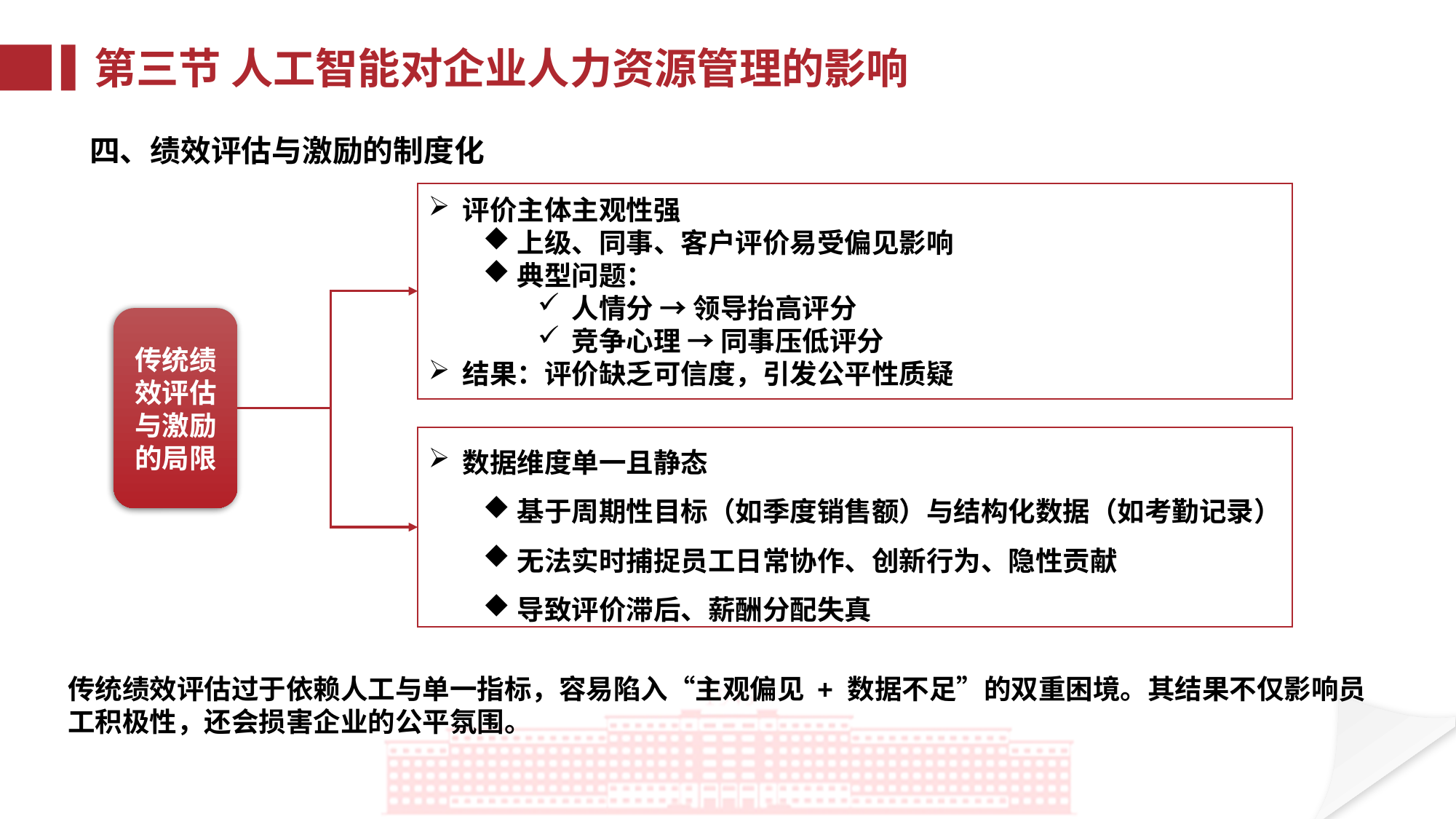

第三节 人工智能对企业人力资源管理的影响

四、绩效评估与激励的制度化
评价主体主观性强
上级、同事、客户评价易受偏见影响
典型问题：
人情分 → 领导抬高评分
竞争心理 → 同事压低评分
结果：评价缺乏可信度，引发公平性质疑
传统绩效评估与激励的局限
数据维度单一且静态
基于周期性目标（如季度销售额）与结构化数据（如考勤记录）
无法实时捕捉员工日常协作、创新行为、隐性贡献
导致评价滞后、薪酬分配失真
传统绩效评估过于依赖人工与单一指标，容易陷入“主观偏见 + 数据不足”的双重困境。其结果不仅影响员工积极性，还会损害企业的公平氛围。